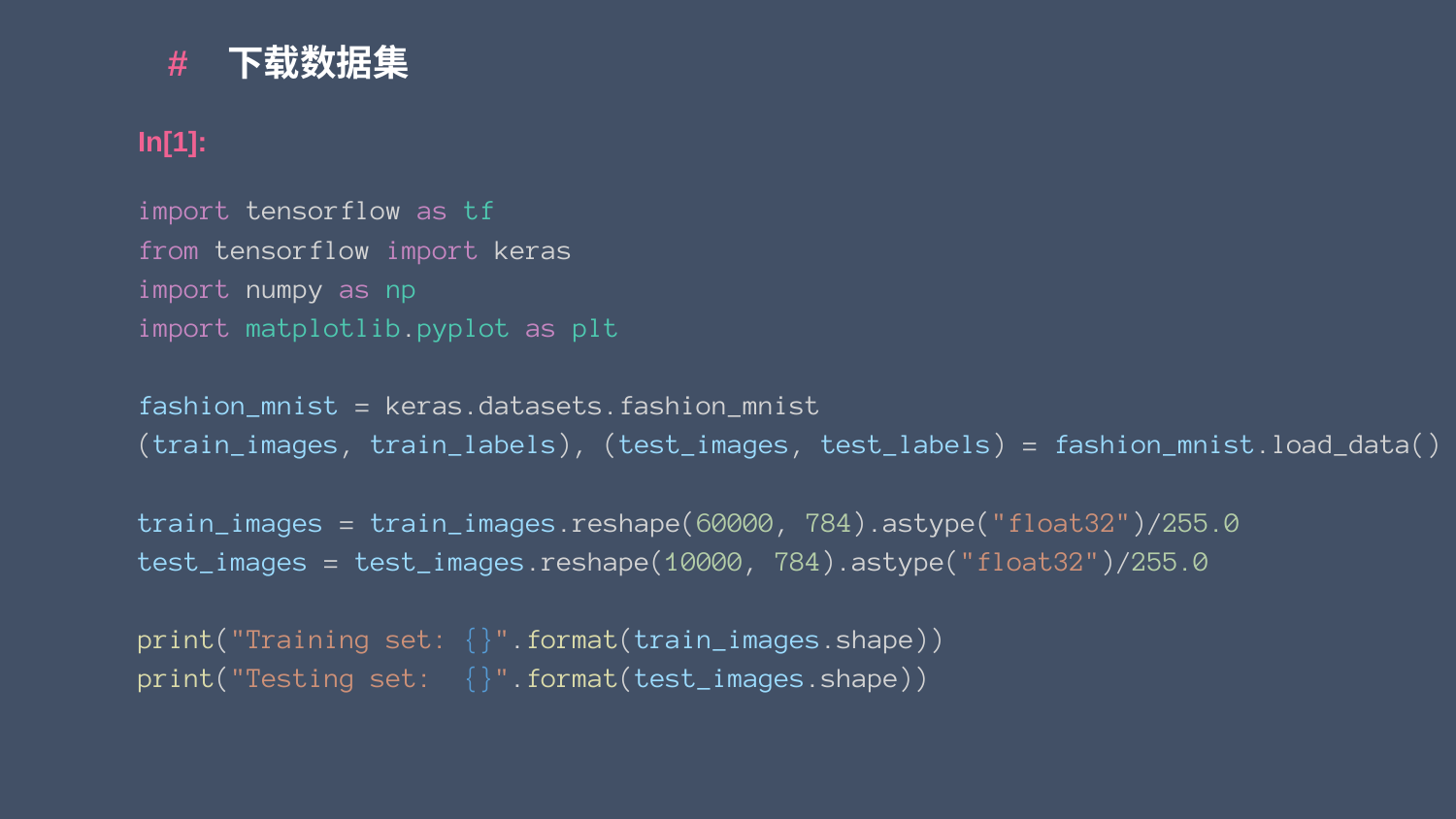

#   下载数据集
In[1]:
import tensorflow as tf
from tensorflow import keras
import numpy as np
import matplotlib.pyplot as plt
fashion_mnist = keras.datasets.fashion_mnist
(train_images, train_labels), (test_images, test_labels) = fashion_mnist.load_data()
train_images = train_images.reshape(60000, 784).astype("float32")/255.0
test_images = test_images.reshape(10000, 784).astype("float32")/255.0
print("Training set: {}".format(train_images.shape))
print("Testing set:  {}".format(test_images.shape))